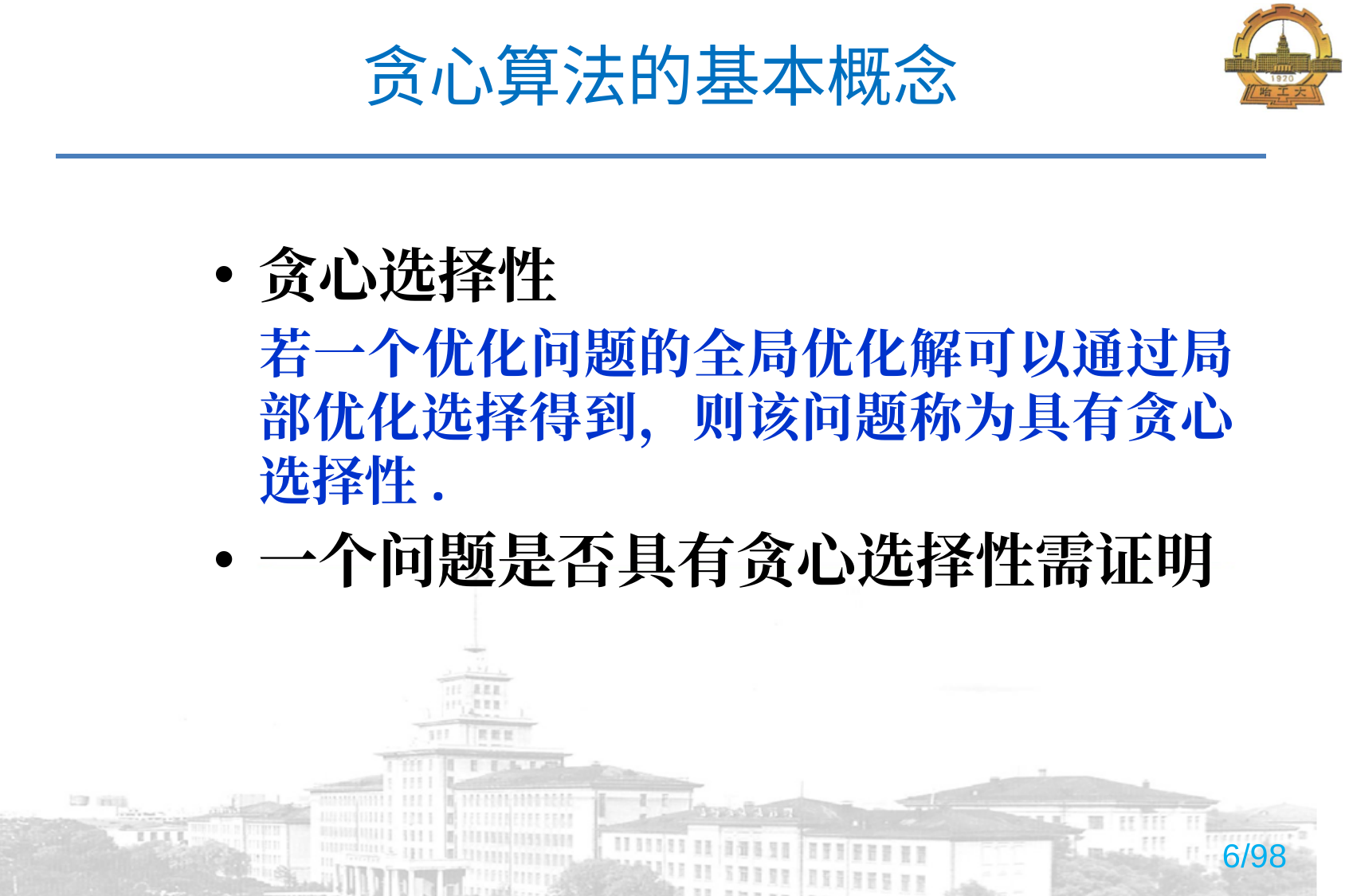

# 贪心算法的基本概念
贪心选择性
	若一个优化问题的全局优化解可以通过局部优化选择得到，则该问题称为具有贪心选择性.
一个问题是否具有贪心选择性需证明